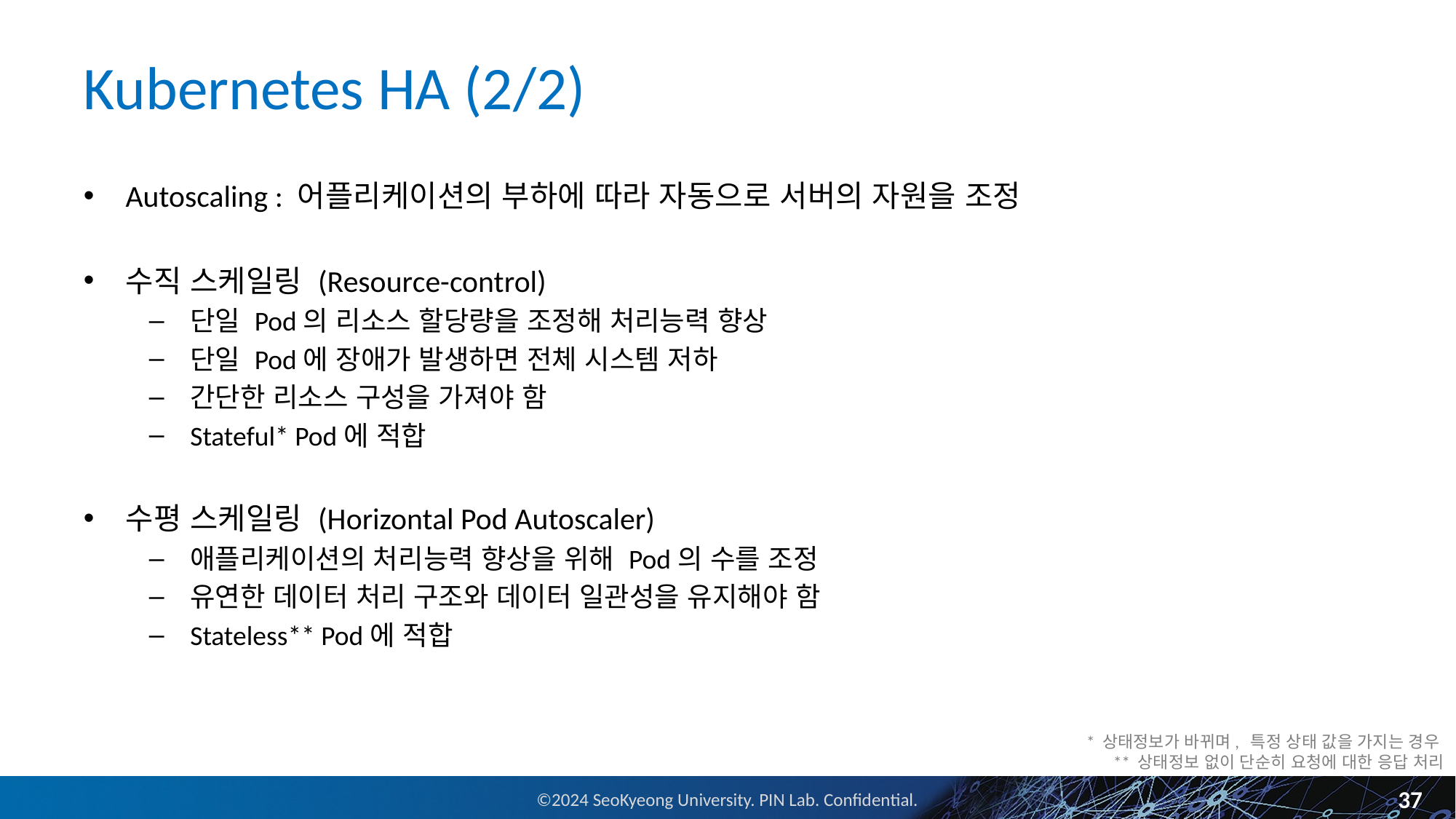

# Kubernetes HA (2/2)
Autoscaling : 어플리케이션의 부하에 따라 자동으로 서버의 자원을 조정

수직 스케일링 (Resource-control)
단일 Pod의 리소스 할당량을 조정해 처리능력 향상
단일 Pod에 장애가 발생하면 전체 시스템 저하
간단한 리소스 구성을 가져야 함
Stateful* Pod에 적합

수평 스케일링 (Horizontal Pod Autoscaler)
애플리케이션의 처리능력 향상을 위해 Pod의 수를 조정
유연한 데이터 처리 구조와 데이터 일관성을 유지해야 함
Stateless** Pod에 적합

* 상태정보가 바뀌며,  특정 상태 값을 가지는 경우
** 상태정보 없이 단순히 요청에 대한 응답 처리
37